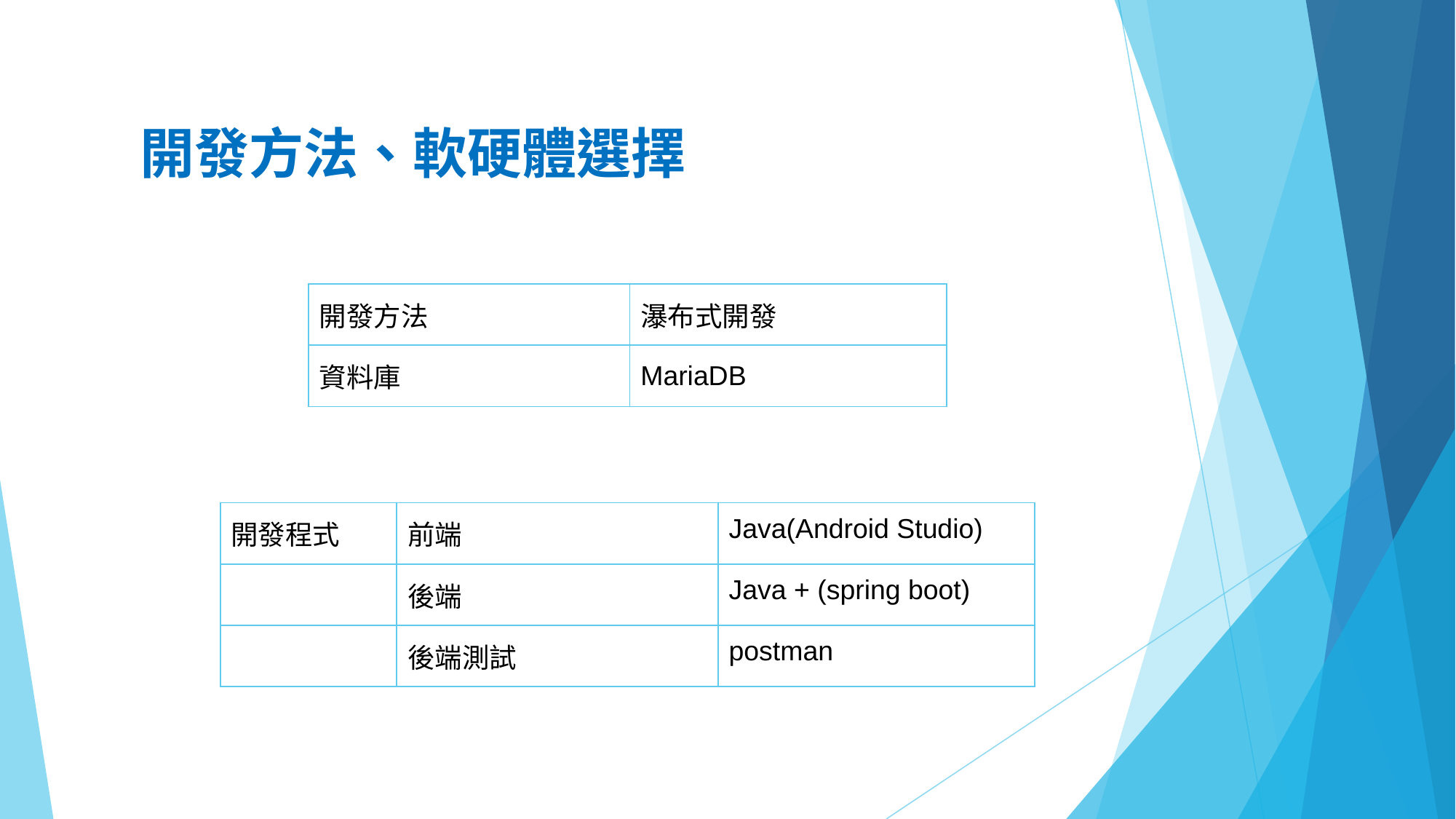

開發方法、軟硬體選擇
| 開發方法 | 瀑布式開發 |
| --- | --- |
| 資料庫 | MariaDB |
| 開發程式 | 前端 | Java(Android Studio) |
| --- | --- | --- |
|  | 後端 | Java + (spring boot) |
|  | 後端測試 | postman |